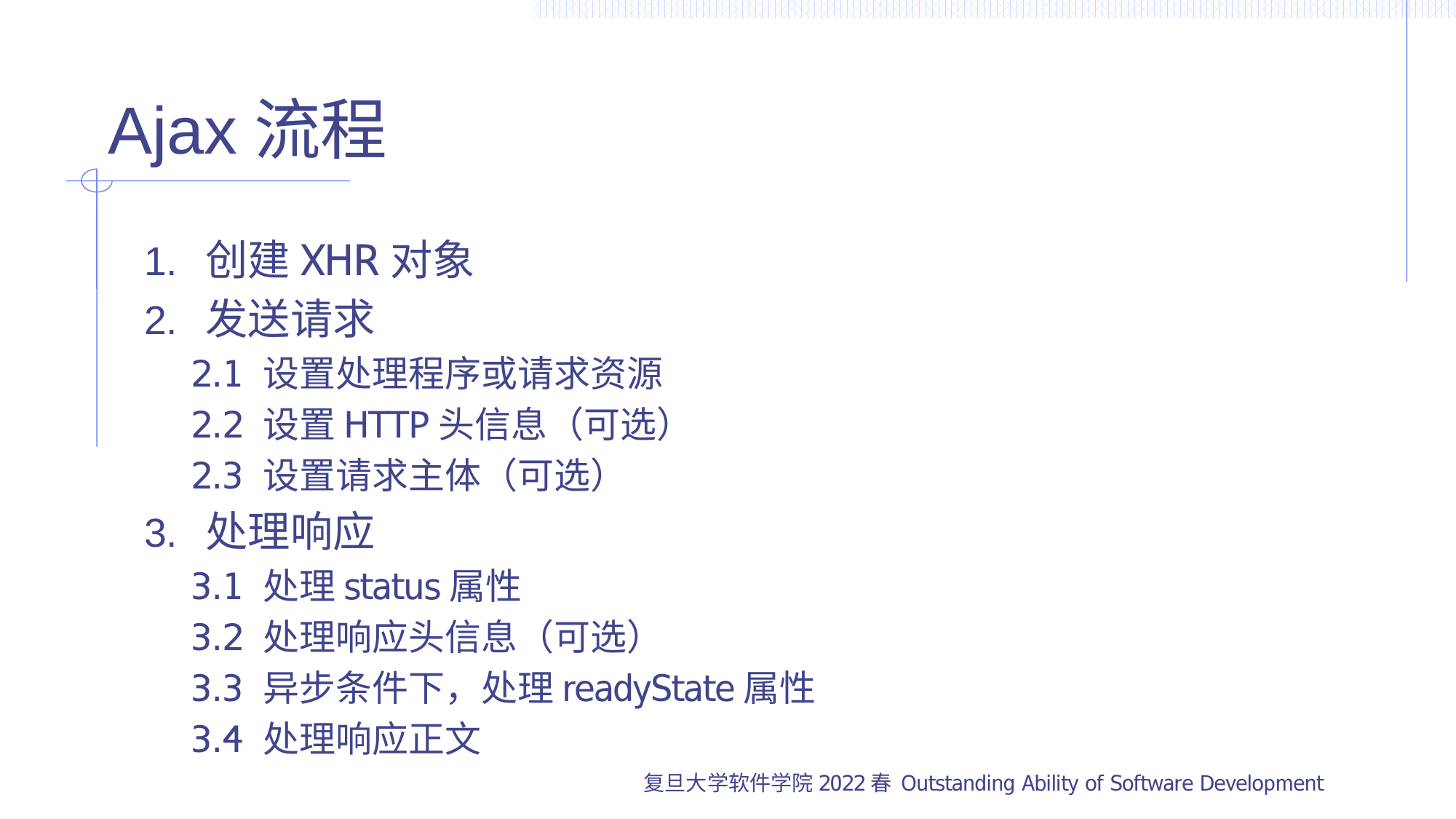

# Ajax流程
创建XHR对象
发送请求
2.1 设置处理程序或请求资源
2.2 设置HTTP头信息（可选）
2.3 设置请求主体（可选）
处理响应
3.1 处理status属性
3.2 处理响应头信息（可选）
3.3 异步条件下，处理readyState属性
3.4 处理响应正文